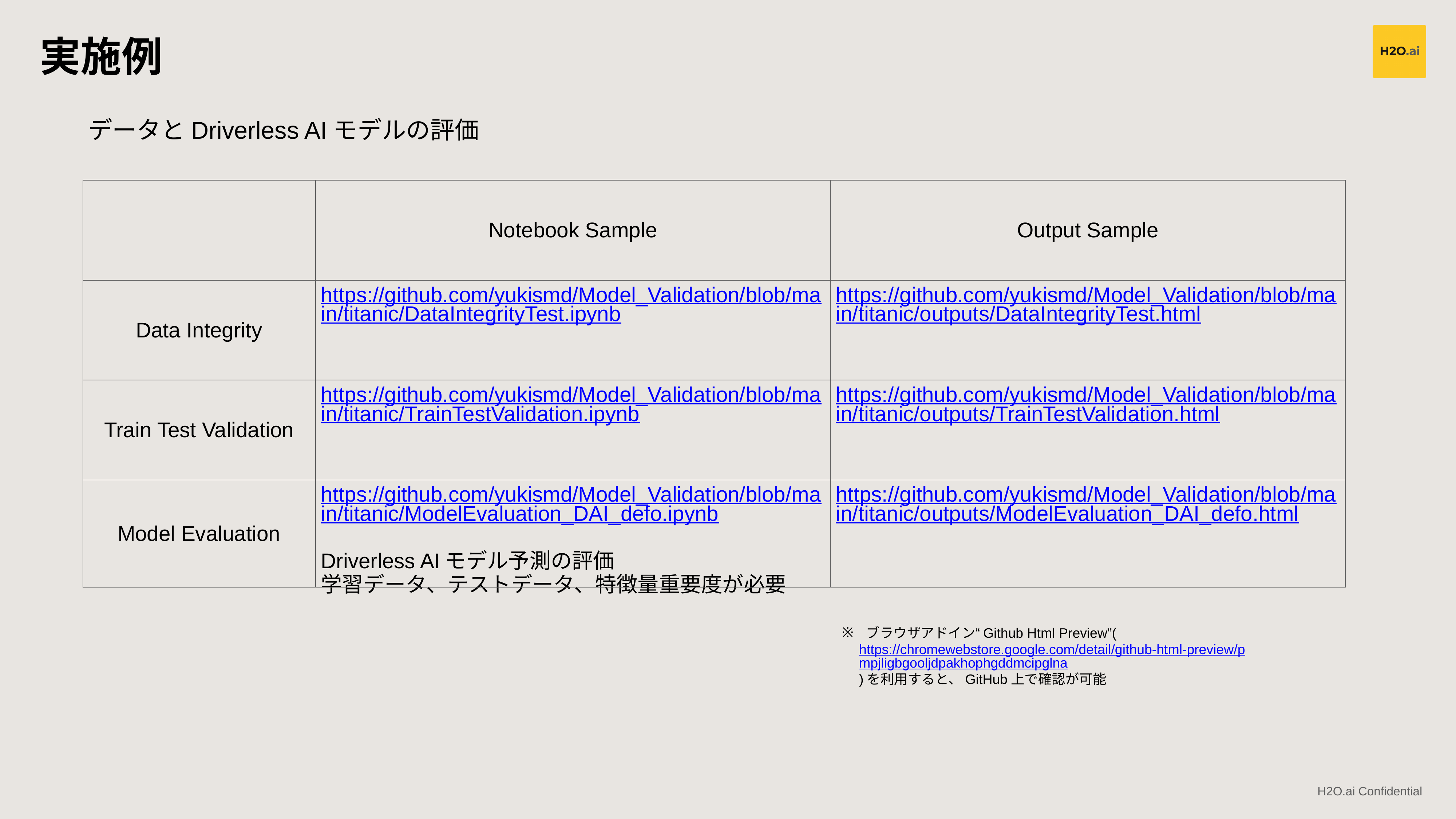

実施例
データとDriverless AIモデルの評価
|  | Notebook Sample | Output Sample |
| --- | --- | --- |
| Data Integrity | https://github.com/yukismd/Model\_Validation/blob/main/titanic/DataIntegrityTest.ipynb | https://github.com/yukismd/Model\_Validation/blob/main/titanic/outputs/DataIntegrityTest.html |
| Train Test Validation | https://github.com/yukismd/Model\_Validation/blob/main/titanic/TrainTestValidation.ipynb | https://github.com/yukismd/Model\_Validation/blob/main/titanic/outputs/TrainTestValidation.html |
| Model Evaluation | https://github.com/yukismd/Model\_Validation/blob/main/titanic/ModelEvaluation\_DAI\_defo.ipynb Driverless AIモデル予測の評価 学習データ、テストデータ、特徴量重要度が必要 | https://github.com/yukismd/Model\_Validation/blob/main/titanic/outputs/ModelEvaluation\_DAI\_defo.html |
 ブラウザアドイン“Github Html Preview”(https://chromewebstore.google.com/detail/github-html-preview/pmpjligbgooljdpakhophgddmcipglna)を利用すると、GitHub上で確認が可能